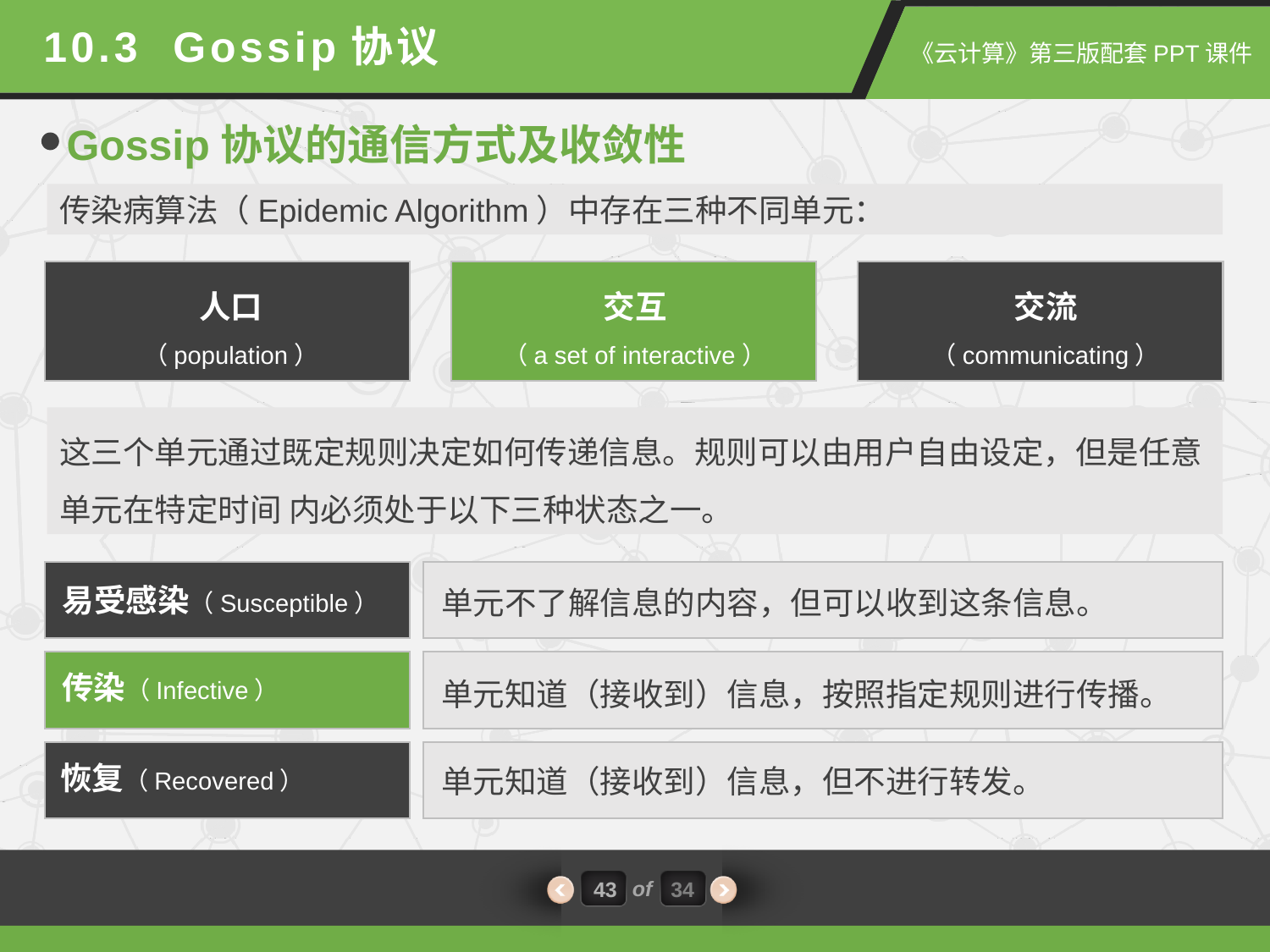

10.3  Gossip协议
Gossip协议的通信方式及收敛性

传染病算法（Epidemic Algorithm）中存在三种不同单元：

人口
（population）

交互
（a set of interactive）

交流
（communicating）
这三个单元通过既定规则决定如何传递信息。规则可以由用户自由设定，但是任意单元在特定时间 内必须处于以下三种状态之一。

易受感染（Susceptible）
单元不了解信息的内容，但可以收到这条信息。

传染（Infective）
单元知道（接收到）信息，按照指定规则进行传播。

恢复（Recovered）
单元知道（接收到）信息，但不进行转发。
43